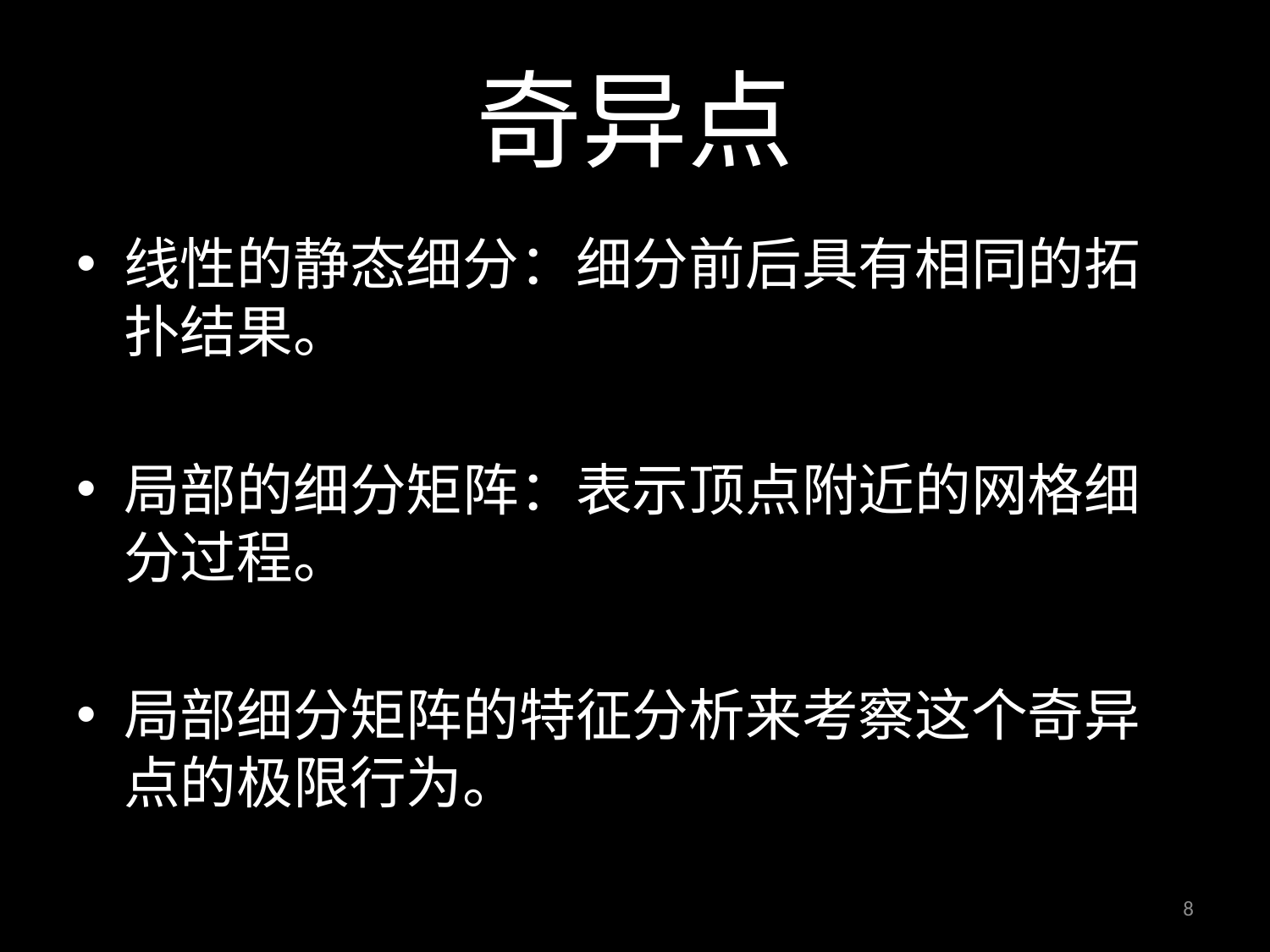

# 奇异点
线性的静态细分：细分前后具有相同的拓扑结果。

局部的细分矩阵：表示顶点附近的网格细分过程。

局部细分矩阵的特征分析来考察这个奇异点的极限行为。
8